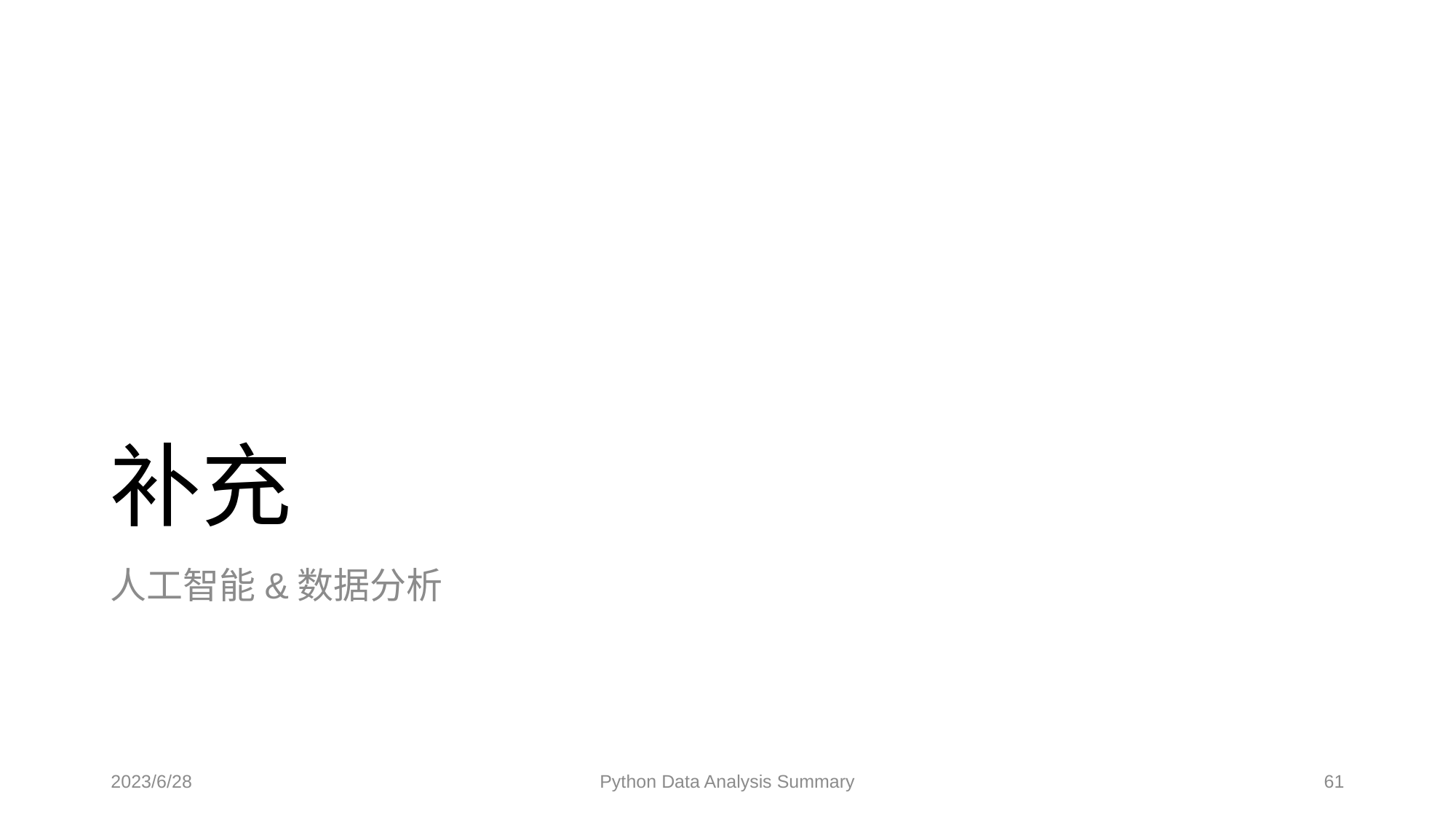

# 补充
人工智能&数据分析
2023/6/28
Python Data Analysis Summary
61